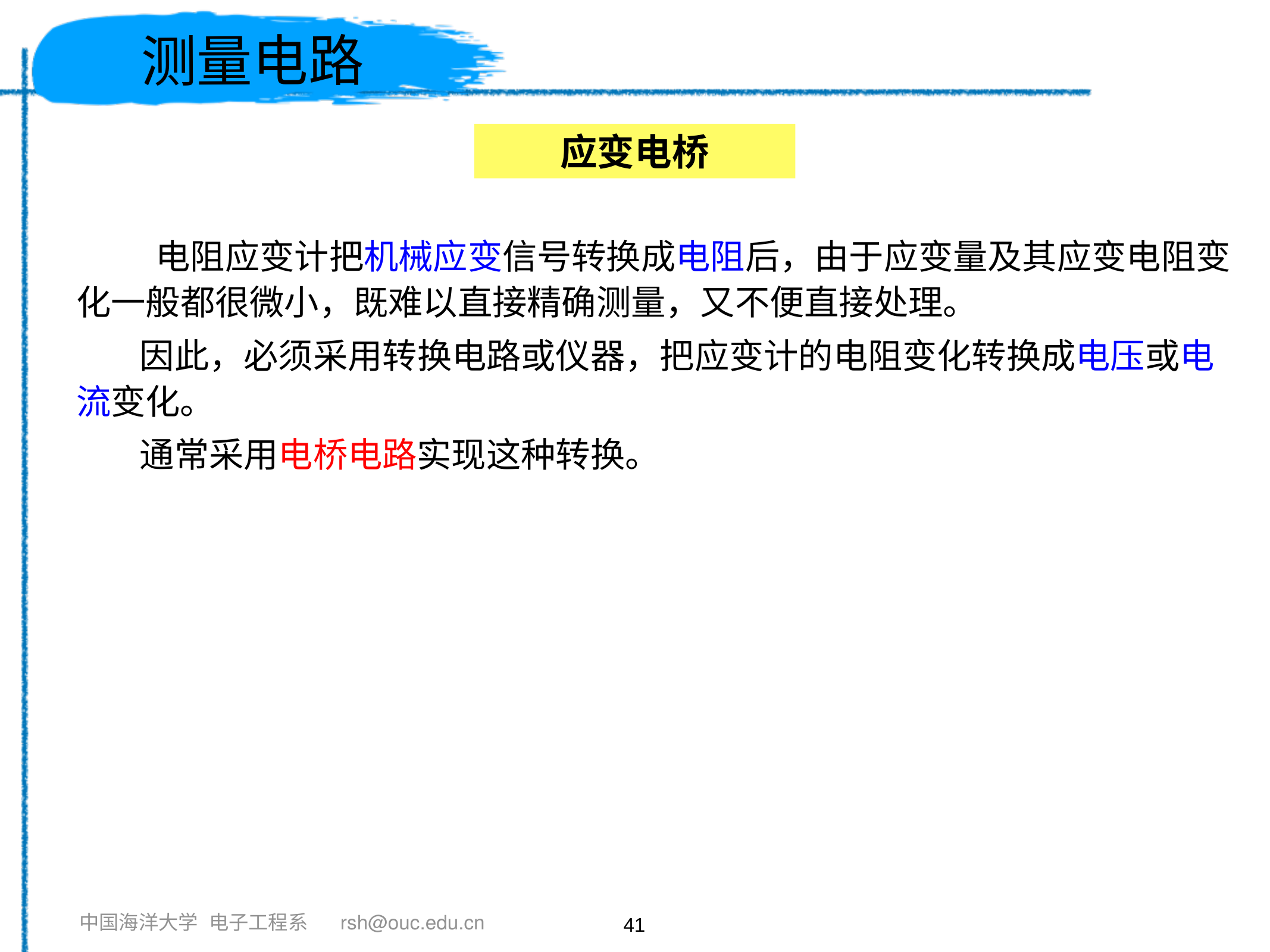

# 测量电路
应变电桥
 电阻应变计把机械应变信号转换成电阻后，由于应变量及其应变电阻变化一般都很微小，既难以直接精确测量，又不便直接处理。
因此，必须采用转换电路或仪器，把应变计的电阻变化转换成电压或电流变化。
通常采用电桥电路实现这种转换。
41